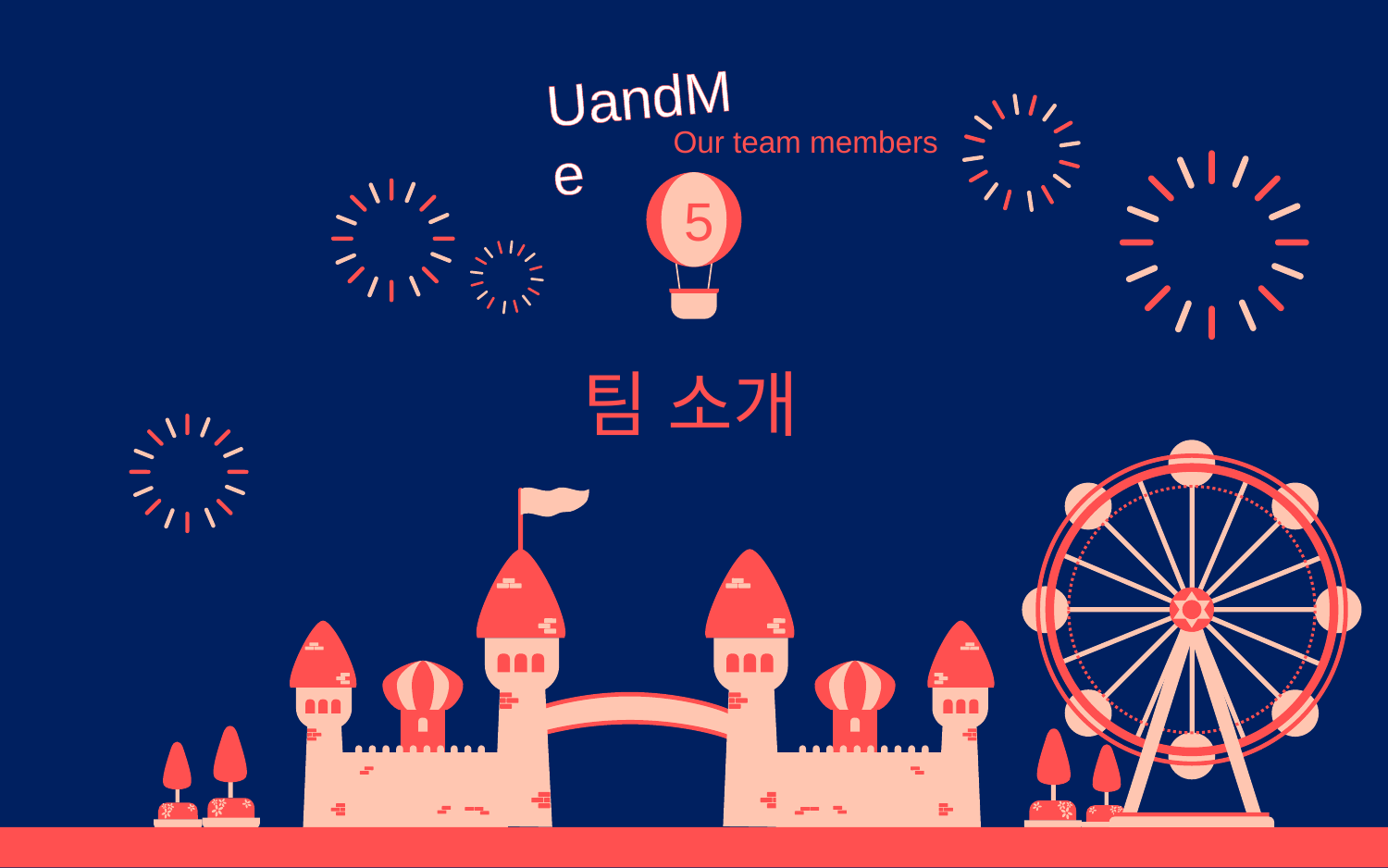

UandMe
Our team members

5

팀 소개